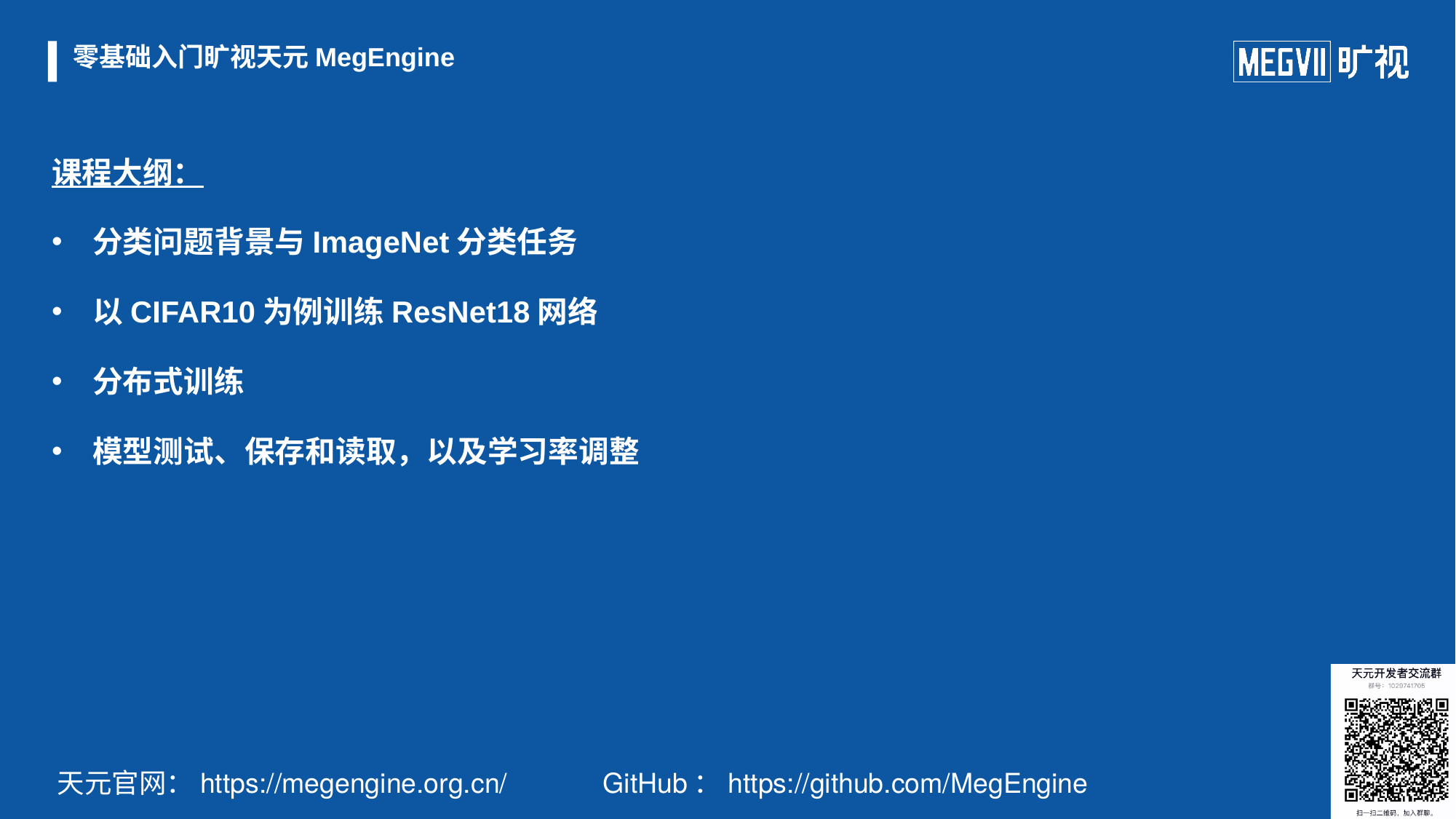

# 零基础入门旷视天元MegEngine
课程大纲：
分类问题背景与ImageNet分类任务
以CIFAR10为例训练ResNet18网络
分布式训练
模型测试、保存和读取，以及学习率调整